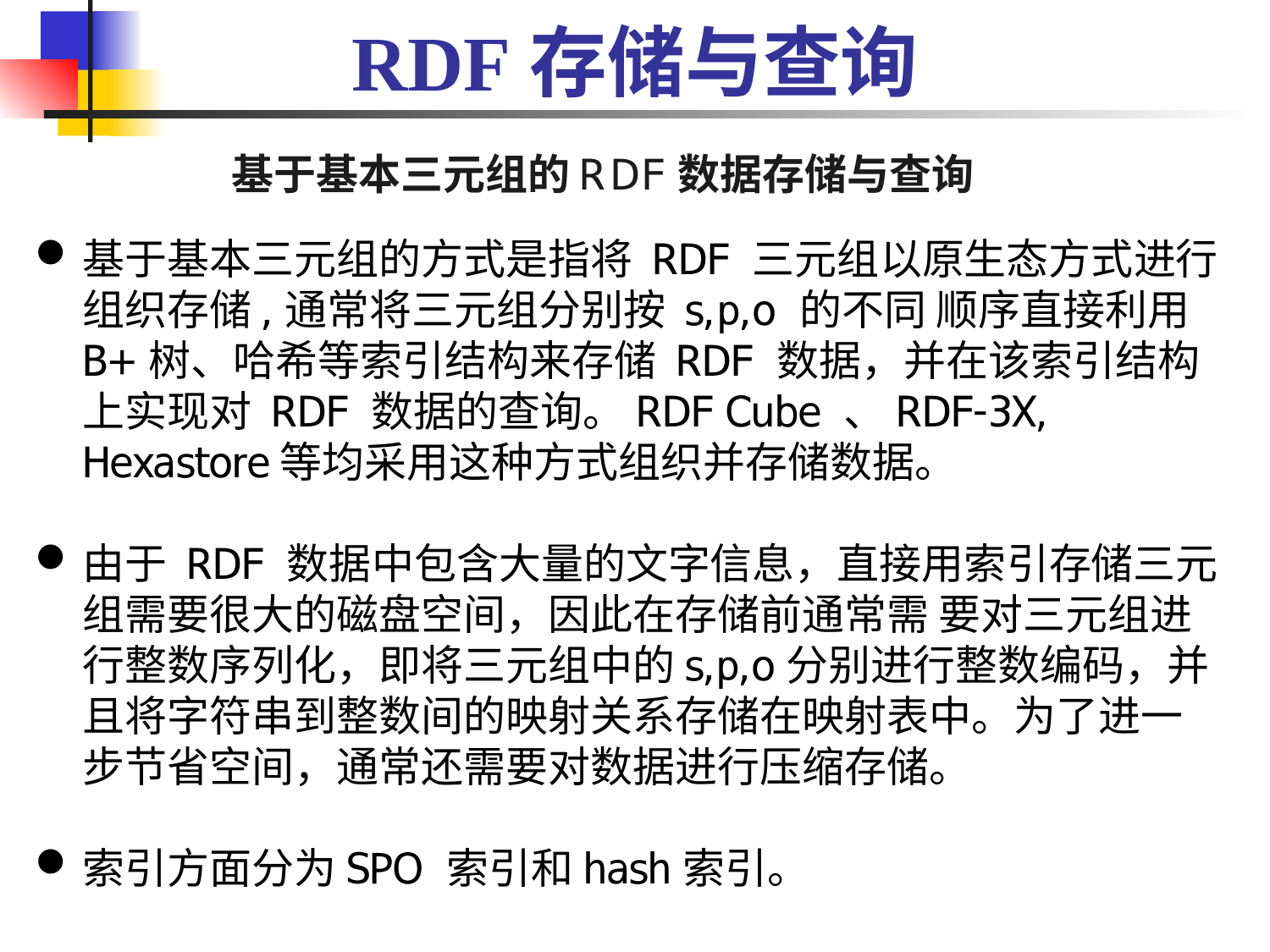

# RDF存储与查询
基于基本三元组的RDF数据存储与查询

基于基本三元组的方式是指将 RDF 三元组以原生态方式进行组织存储,通常将三元组分别按 s,p,o 的不同 顺序直接利用 B+树、哈希等索引结构来存储 RDF 数据，并在该索引结构上实现对 RDF 数据的查询。RDF Cube 、RDF-3X, Hexastore等均采用这种方式组织并存储数据。

由于 RDF 数据中包含大量的文字信息，直接用索引存储三元组需要很大的磁盘空间，因此在存储前通常需 要对三元组进行整数序列化，即将三元组中的s,p,o分别进行整数编码，并且将字符串到整数间的映射关系存储在映射表中。为了进一步节省空间，通常还需要对数据进行压缩存储。

索引方面分为SPO 索引和hash索引。